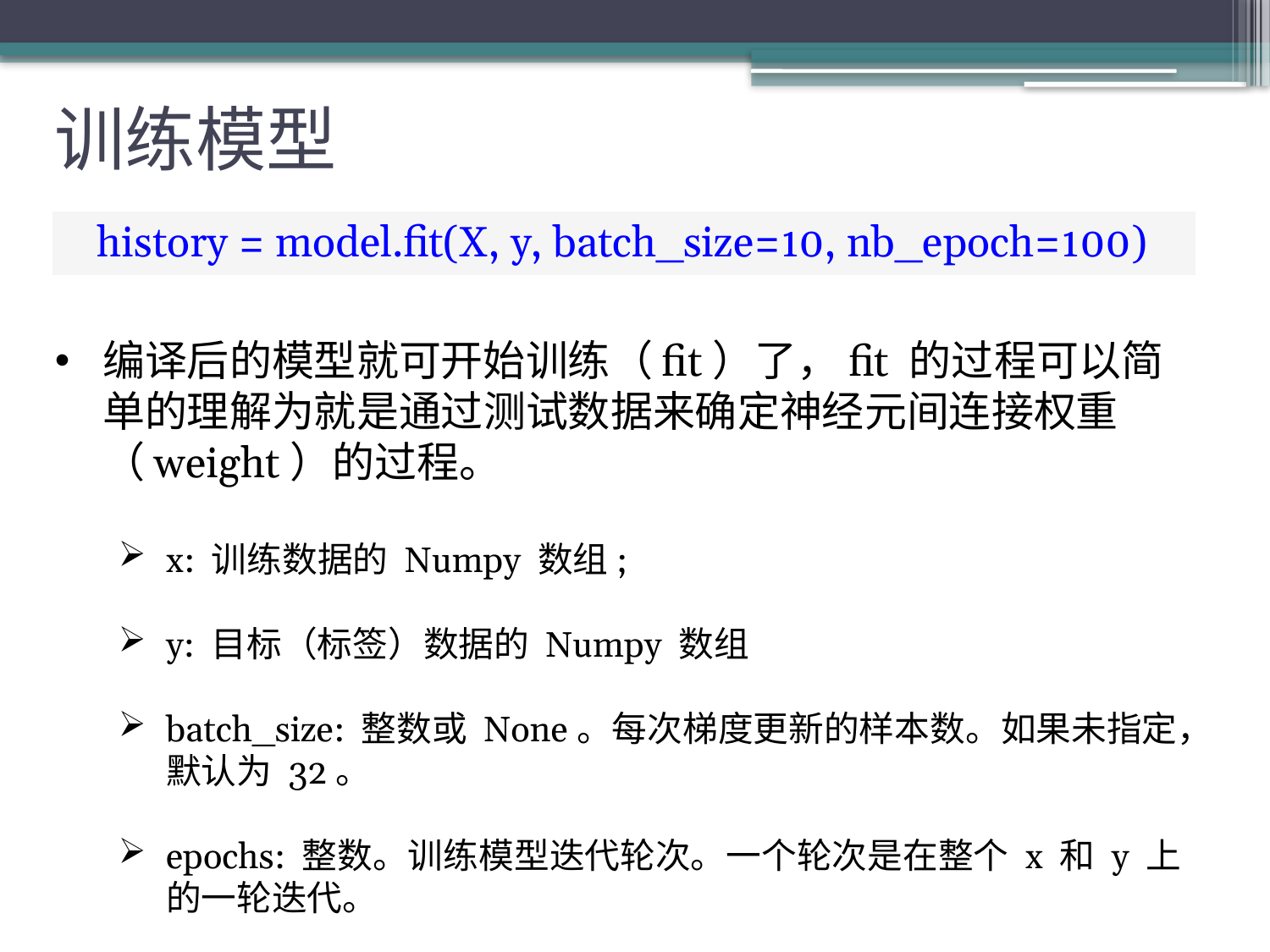

# 训练模型
|  | history = model.fit(X, y, batch\_size=10, nb\_epoch=100) |
| --- | --- |
编译后的模型就可开始训练（fit）了，fit 的过程可以简单的理解为就是通过测试数据来确定神经元间连接权重（weight）的过程。

x: 训练数据的 Numpy 数组;

y: 目标（标签）数据的 Numpy 数组

batch_size: 整数或 None。每次梯度更新的样本数。如果未指定，默认为 32。

epochs: 整数。训练模型迭代轮次。一个轮次是在整个 x 和 y 上的一轮迭代。